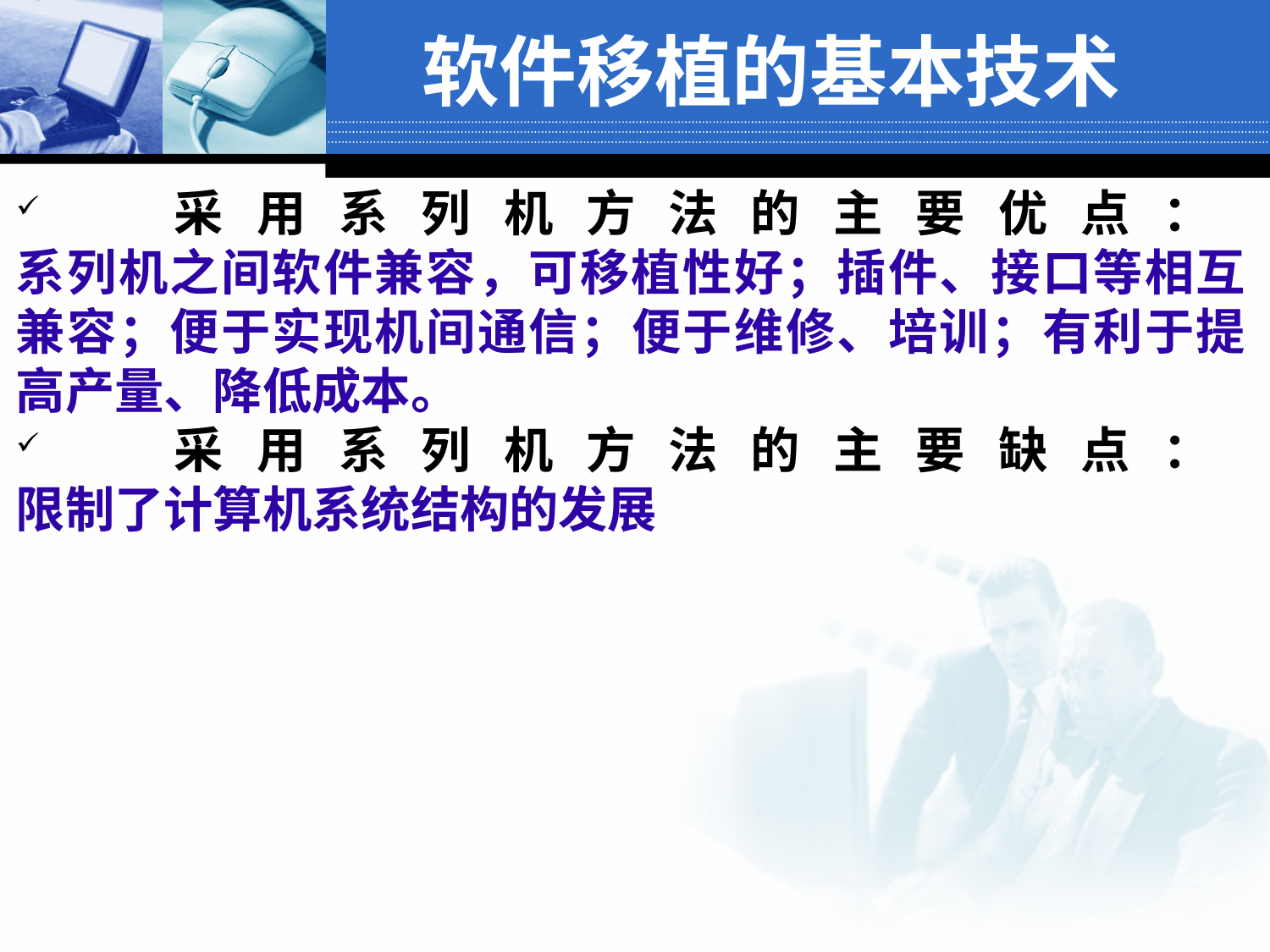

软件移植的基本技术
  采用系列机方法的主要优点：
系列机之间软件兼容，可移植性好；插件、接口等相互兼容；便于实现机间通信；便于维修、培训；有利于提高产量、降低成本。
  采用系列机方法的主要缺点：
限制了计算机系统结构的发展